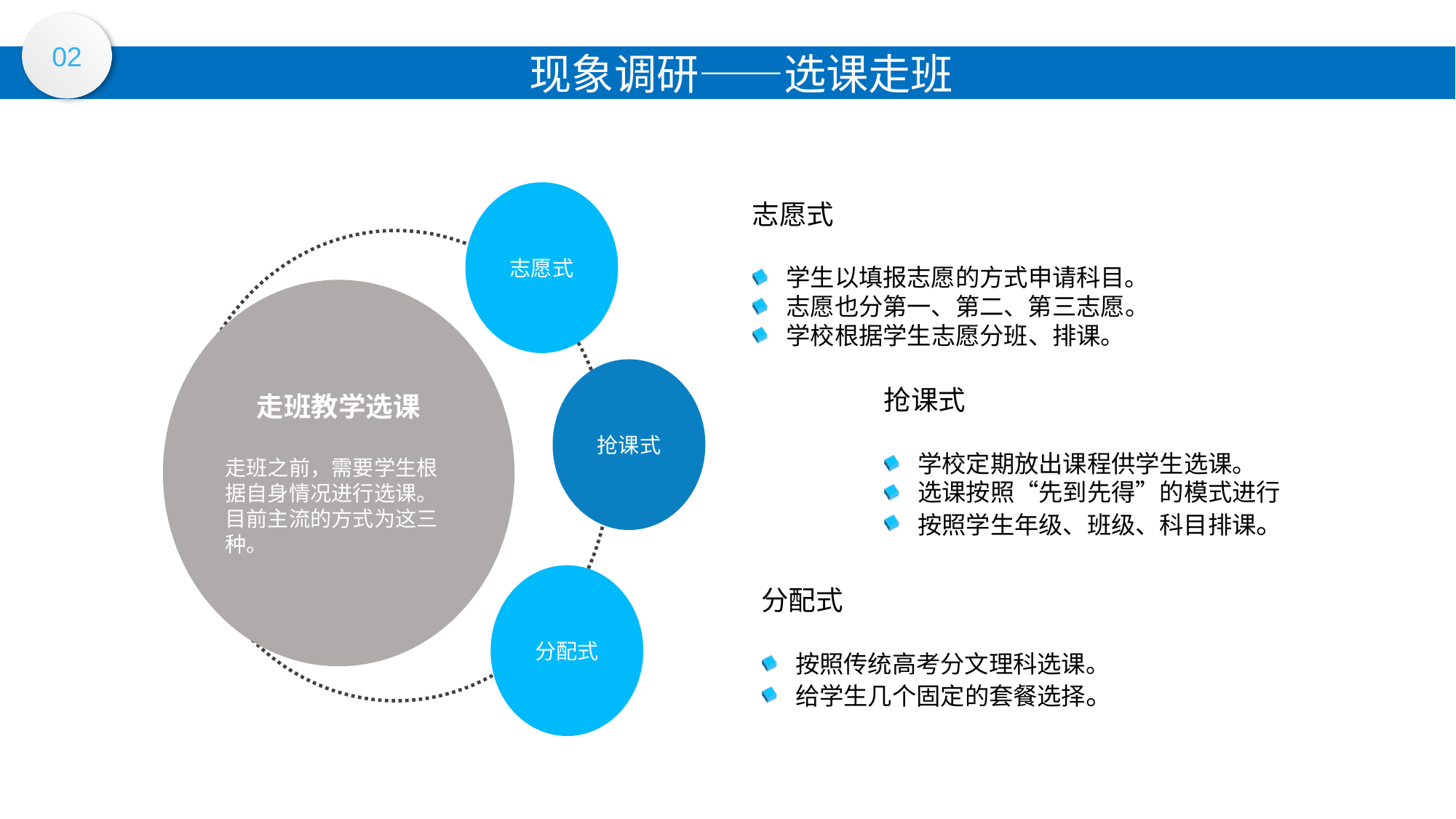

# 走班选课---学生&教师
02
现象调研——选课走班
志愿式

走班教学选课

走班之前，需要学生根据自身情况进行选课。目前主流的方式为这三种。
抢课式
分配式
志愿式

学生以填报志愿的方式申请科目。
志愿也分第一、第二、第三志愿。
学校根据学生志愿分班、排课。

抢课式

学校定期放出课程供学生选课。
选课按照“先到先得”的模式进行
按照学生年级、班级、科目排课。

分配式

按照传统高考分文理科选课。
给学生几个固定的套餐选择。